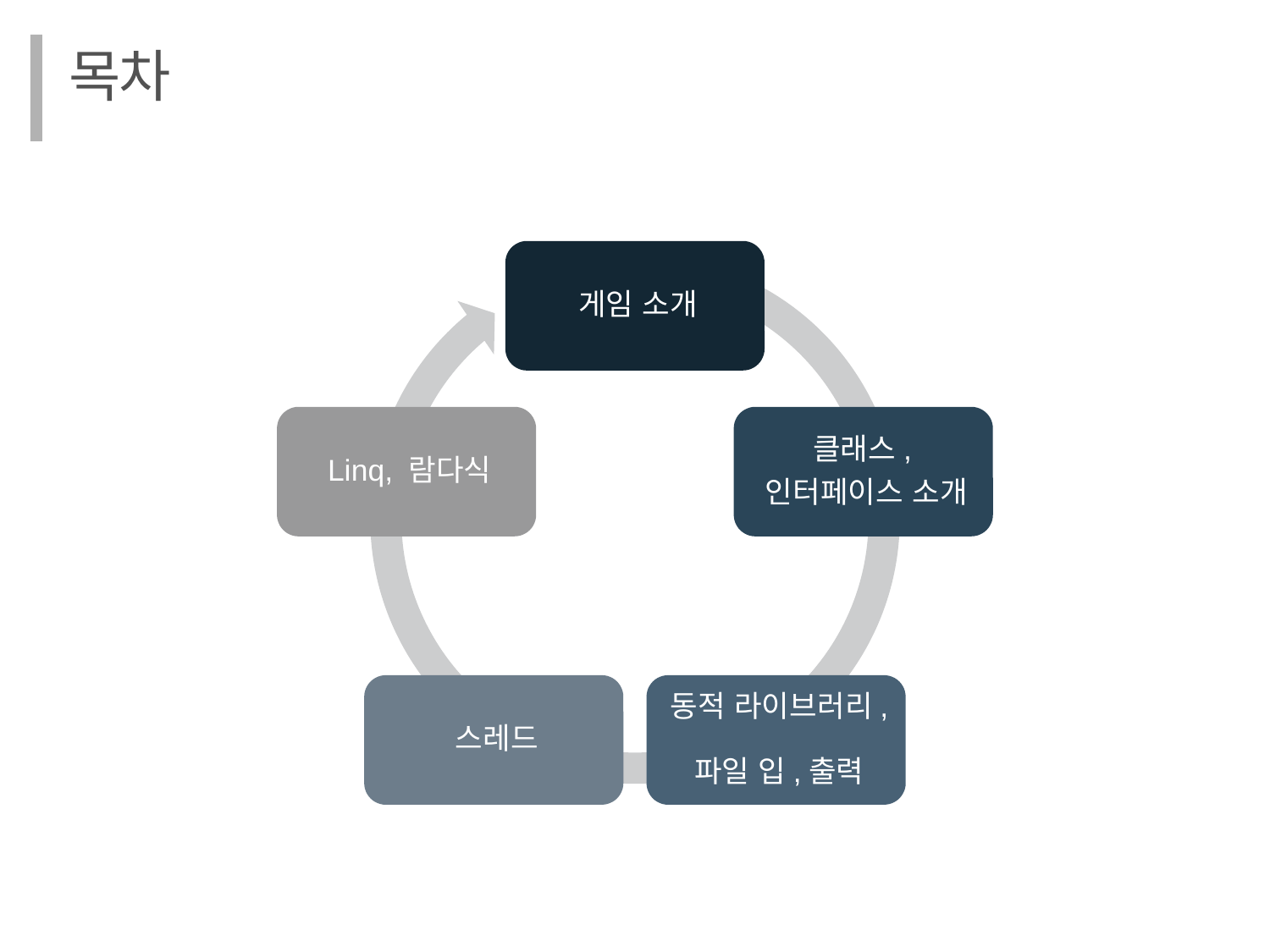

목차
게임 소개
클래스,
인터페이스 소개
동적 라이브러리,
파일 입,출력
스레드
Linq, 람다식